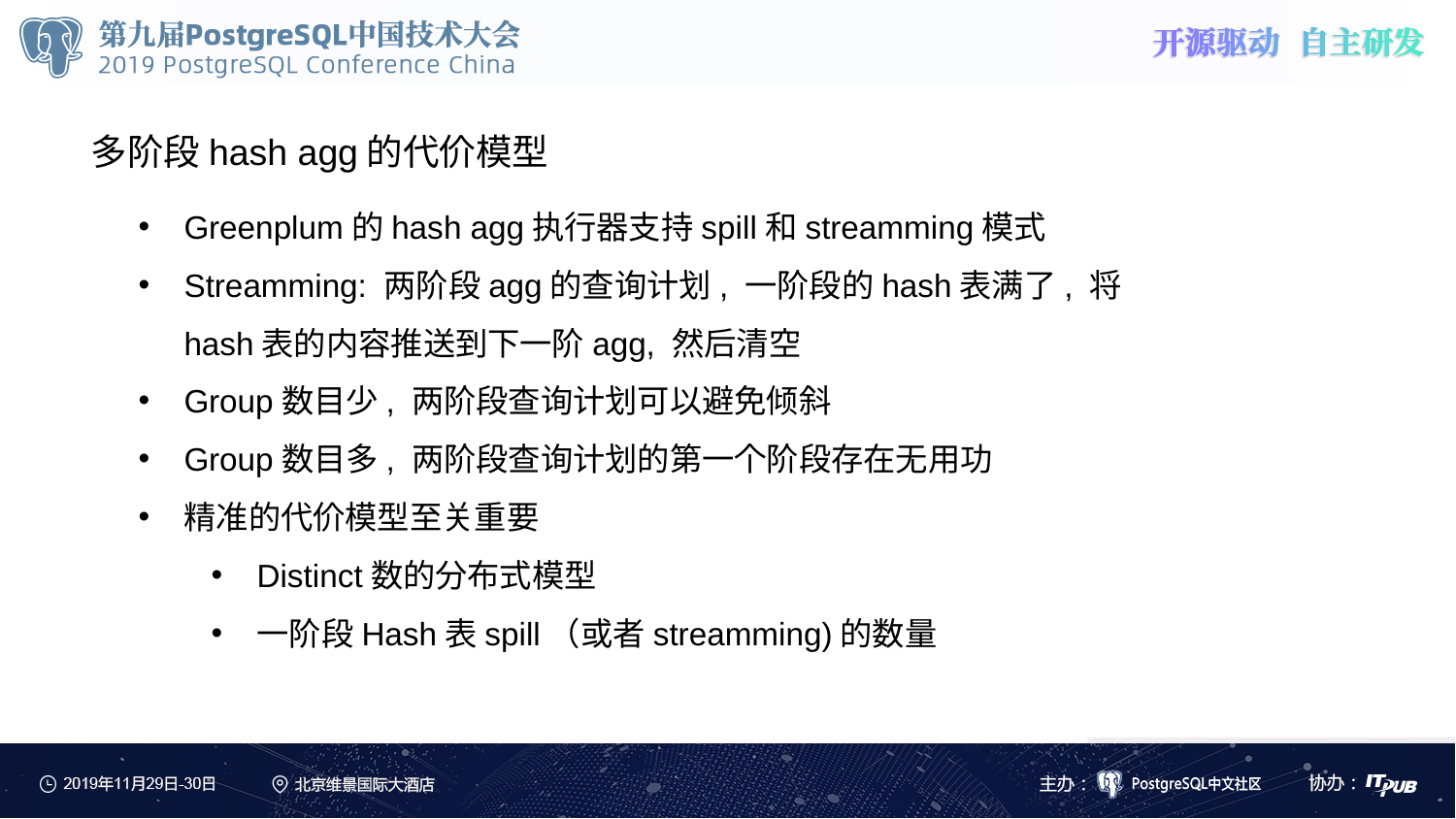

多阶段hash agg的代价模型
Greenplum的hash agg执行器支持spill和streamming模式
Streamming: 两阶段agg的查询计划, 一阶段的hash表满了, 将hash表的内容推送到下一阶agg, 然后清空
Group数目少, 两阶段查询计划可以避免倾斜
Group数目多, 两阶段查询计划的第一个阶段存在无用功
精准的代价模型至关重要
Distinct数的分布式模型
一阶段Hash表spill（或者streamming)的数量